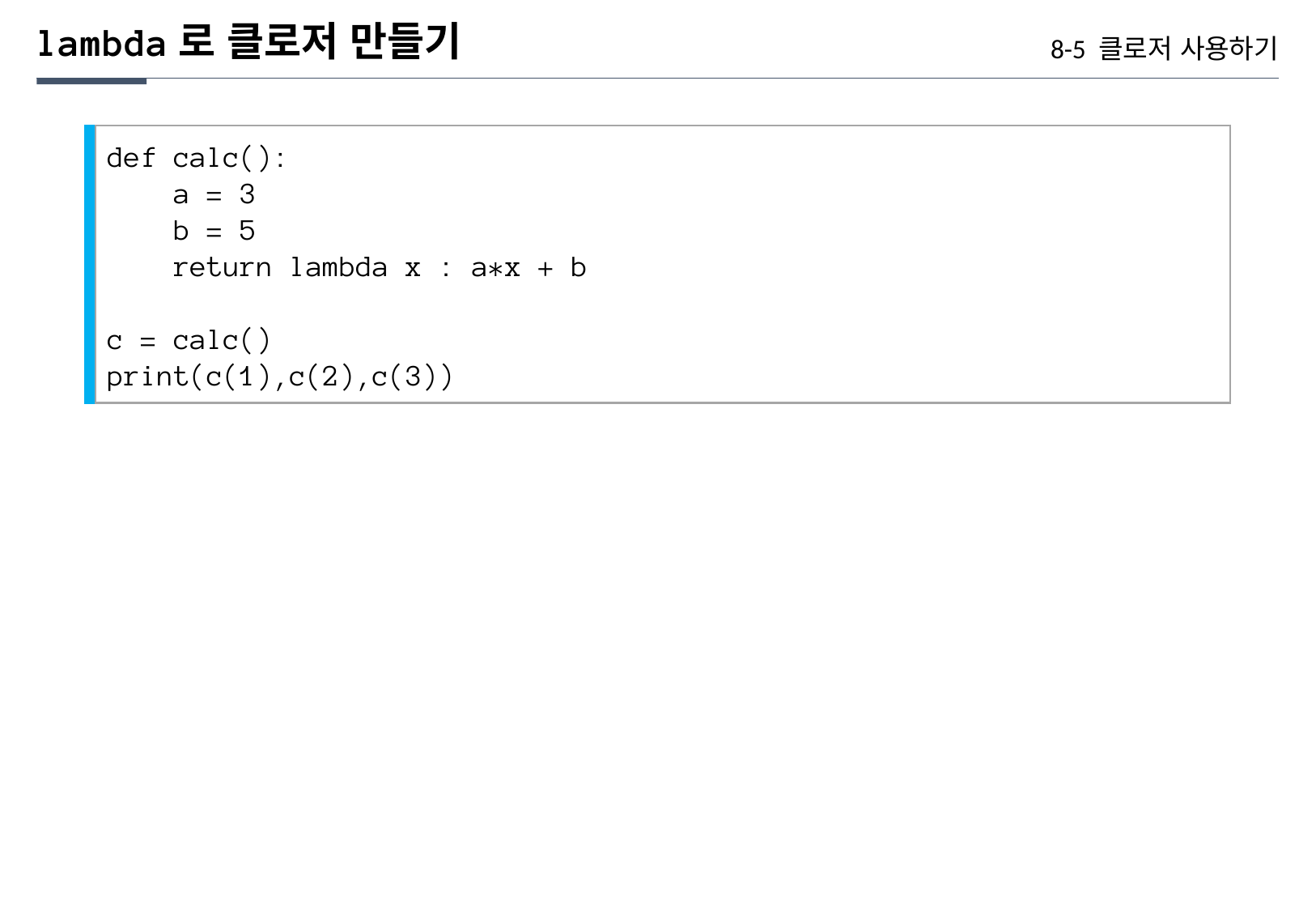

lambda로 클로저 만들기
8-5 클로저 사용하기

def calc():
    a = 3
    b = 5
    return lambda x : a*x + b

c = calc()
print(c(1),c(2),c(3))